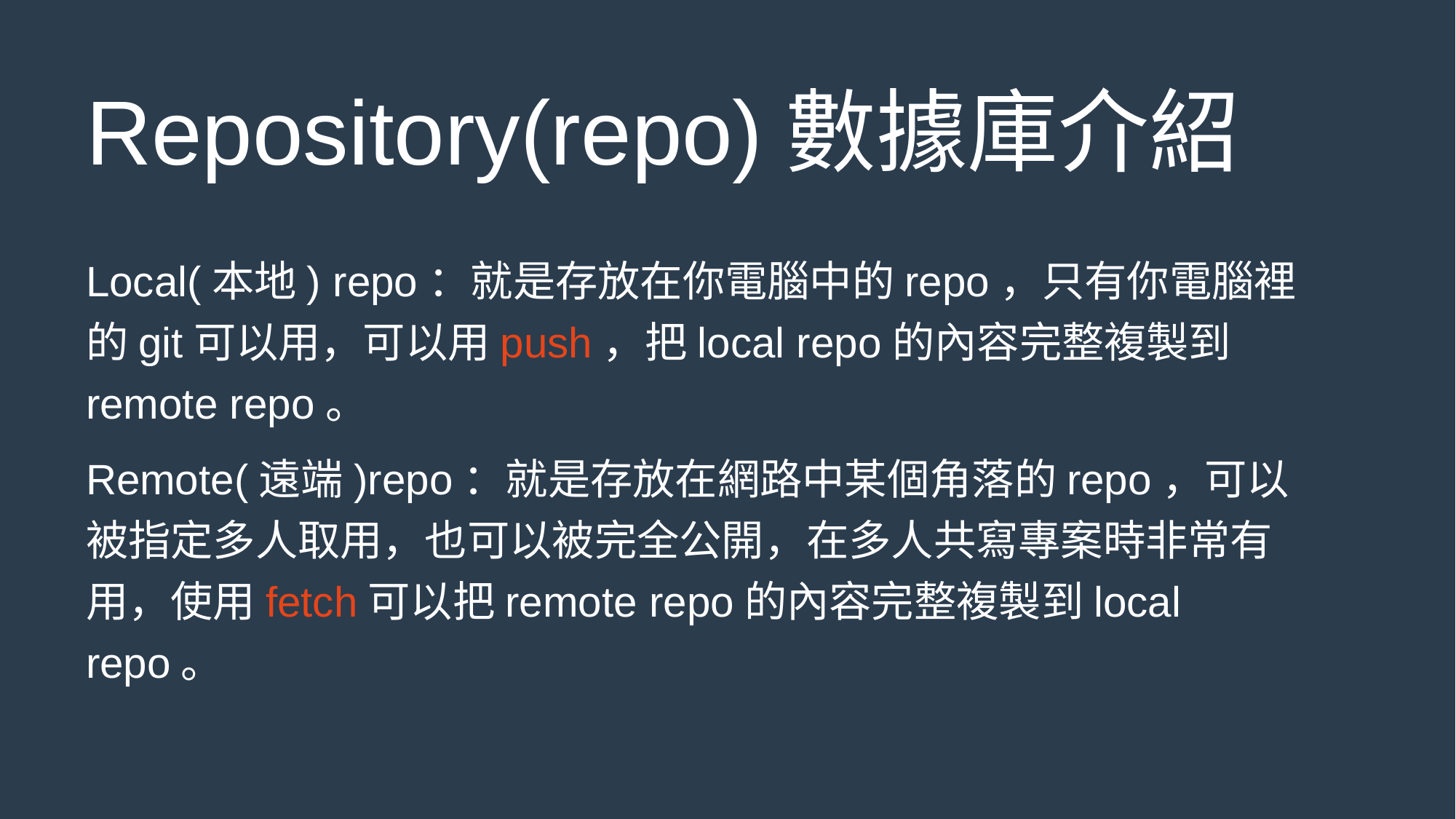

# Repository(repo)數據庫介紹
Local(本地) repo：就是存放在你電腦中的repo，只有你電腦裡的git可以用，可以用push，把local repo的內容完整複製到remote repo。
Remote(遠端)repo：就是存放在網路中某個角落的repo，可以被指定多人取用，也可以被完全公開，在多人共寫專案時非常有用，使用fetch可以把remote repo的內容完整複製到local repo。